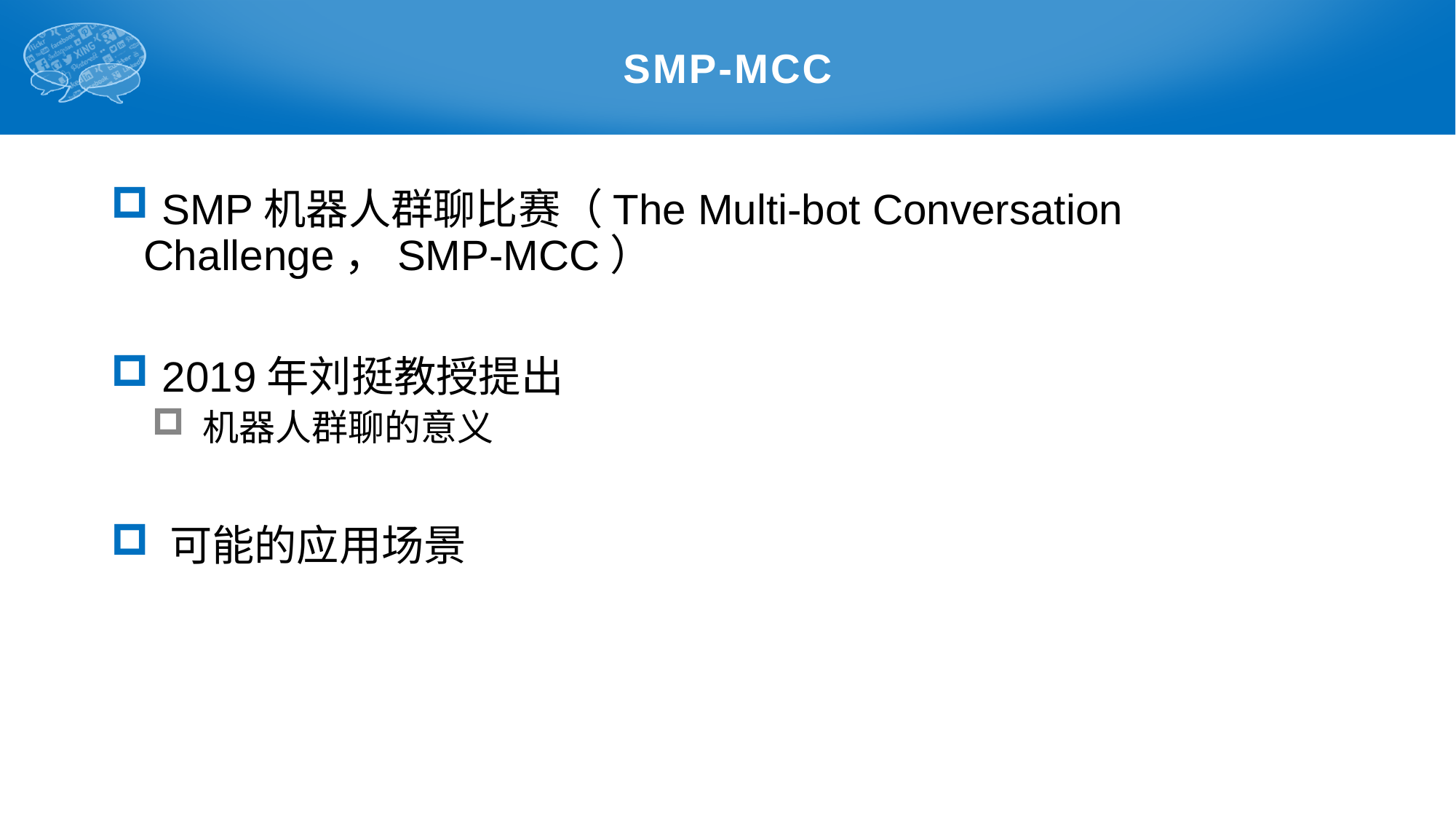

# SMP-MCC
 SMP机器人群聊比赛（The Multi-bot Conversation Challenge，SMP-MCC）

 2019年刘挺教授提出
 机器人群聊的意义

 可能的应用场景